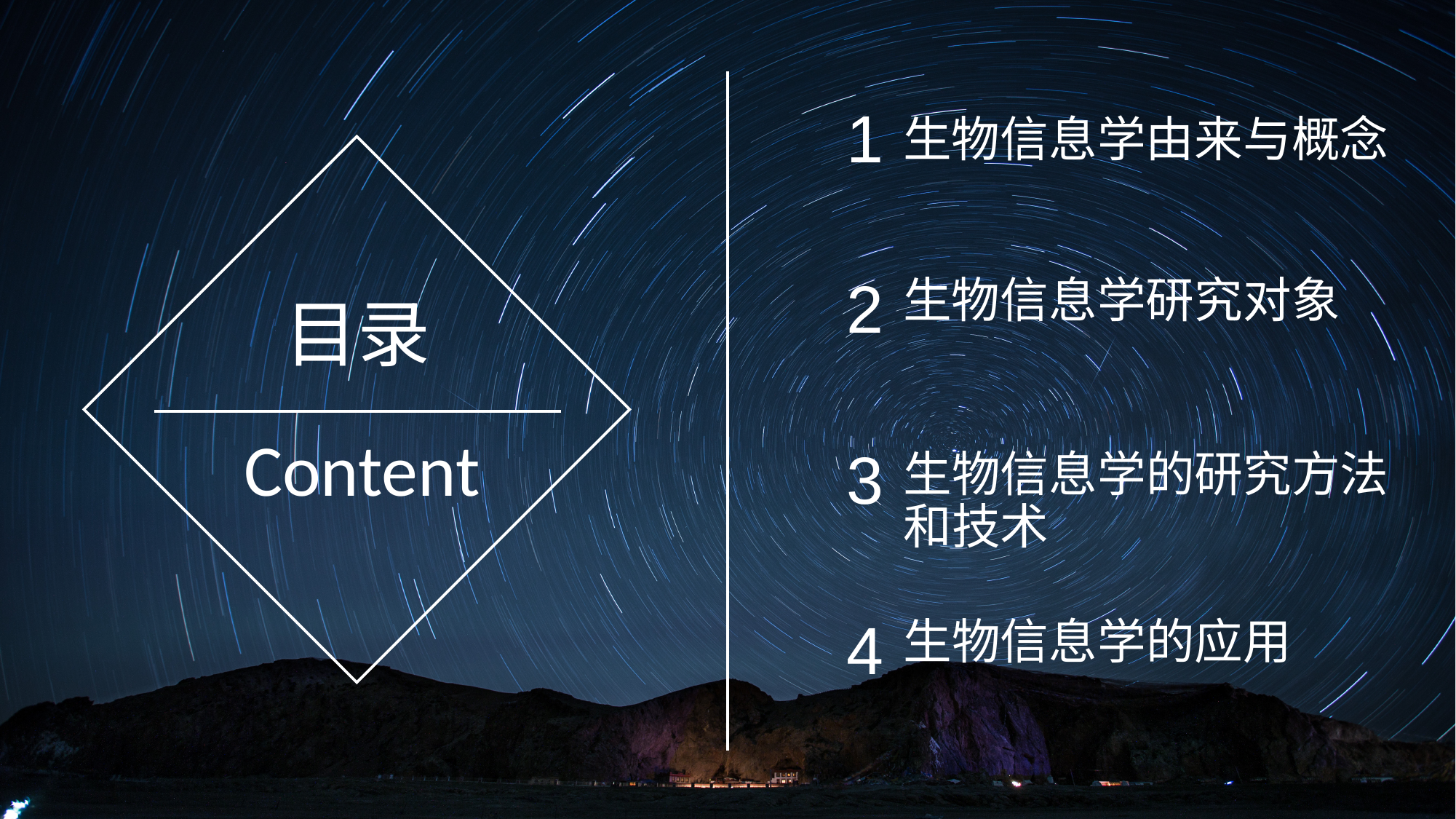

生物信息学由来与概念
目录
生物信息学研究对象
Content
生物信息学的研究方法和技术

生物信息学的应用